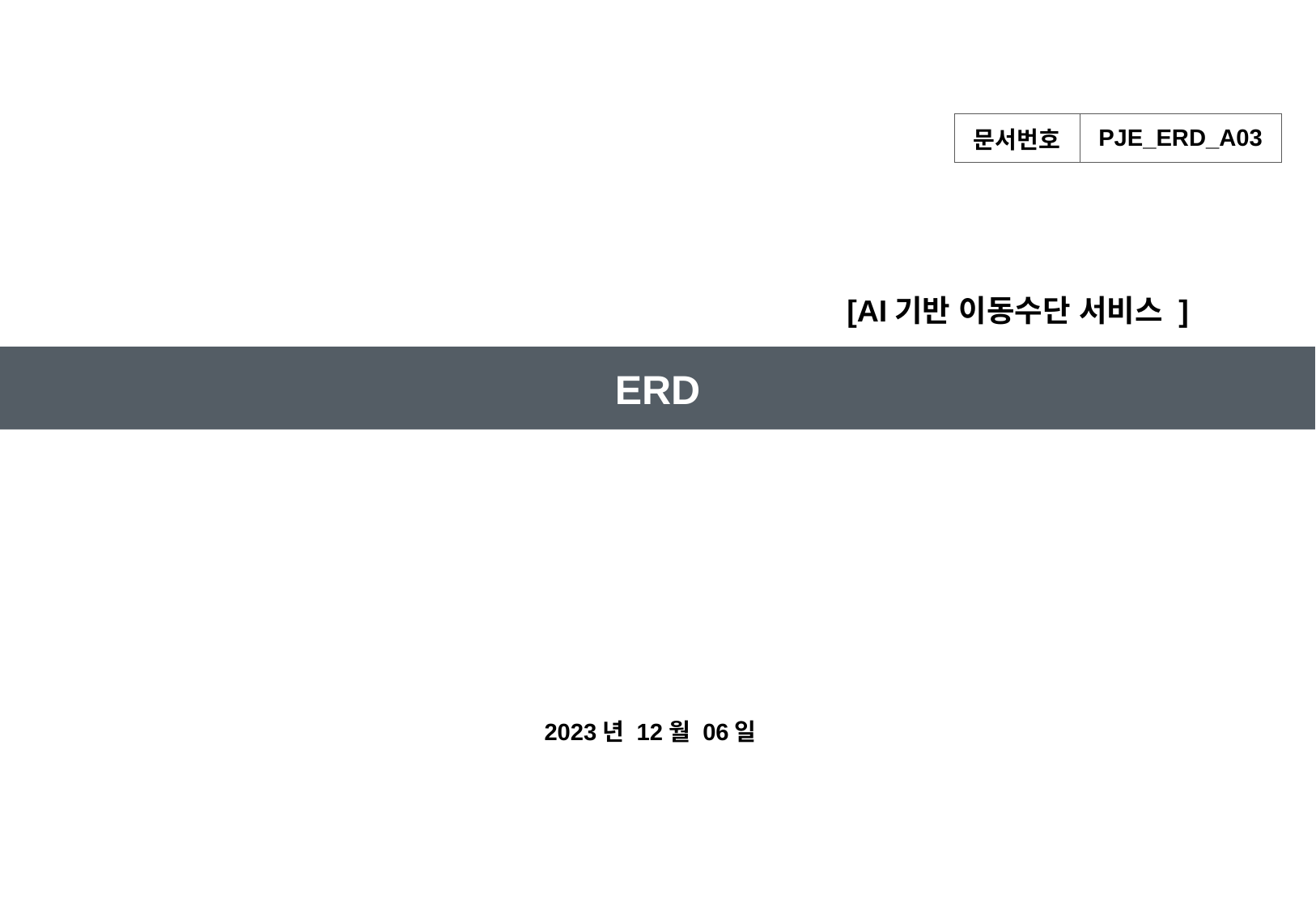

| 문서번호 | PJE\_ERD\_A03 |
| --- | --- |
[AI기반 이동수단 서비스 ]
ERD
2023년 12월 06일